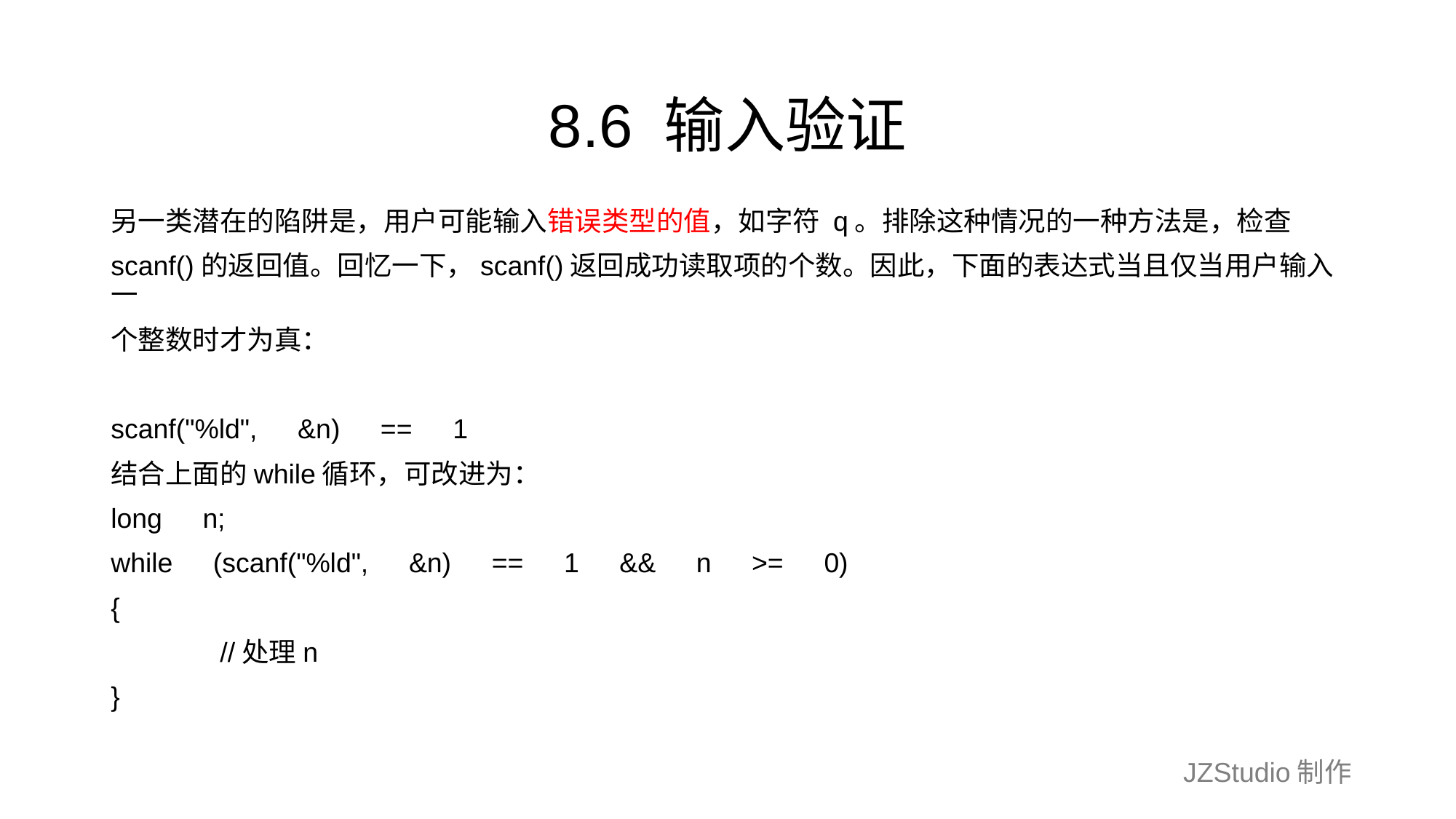

# 8.6 输入验证
另一类潜在的陷阱是，用户可能输入错误类型的值，如字符 q。排除这种情况的一种方法是，检查
scanf()的返回值。回忆一下，scanf()返回成功读取项的个数。因此，下面的表达式当且仅当用户输入一
个整数时才为真：

scanf("%ld",　&n)　==　1
结合上面的while循环，可改进为：
long　n;
while　(scanf("%ld",　&n)　==　1　&&　n　>=　0)
{
	//处理n
}